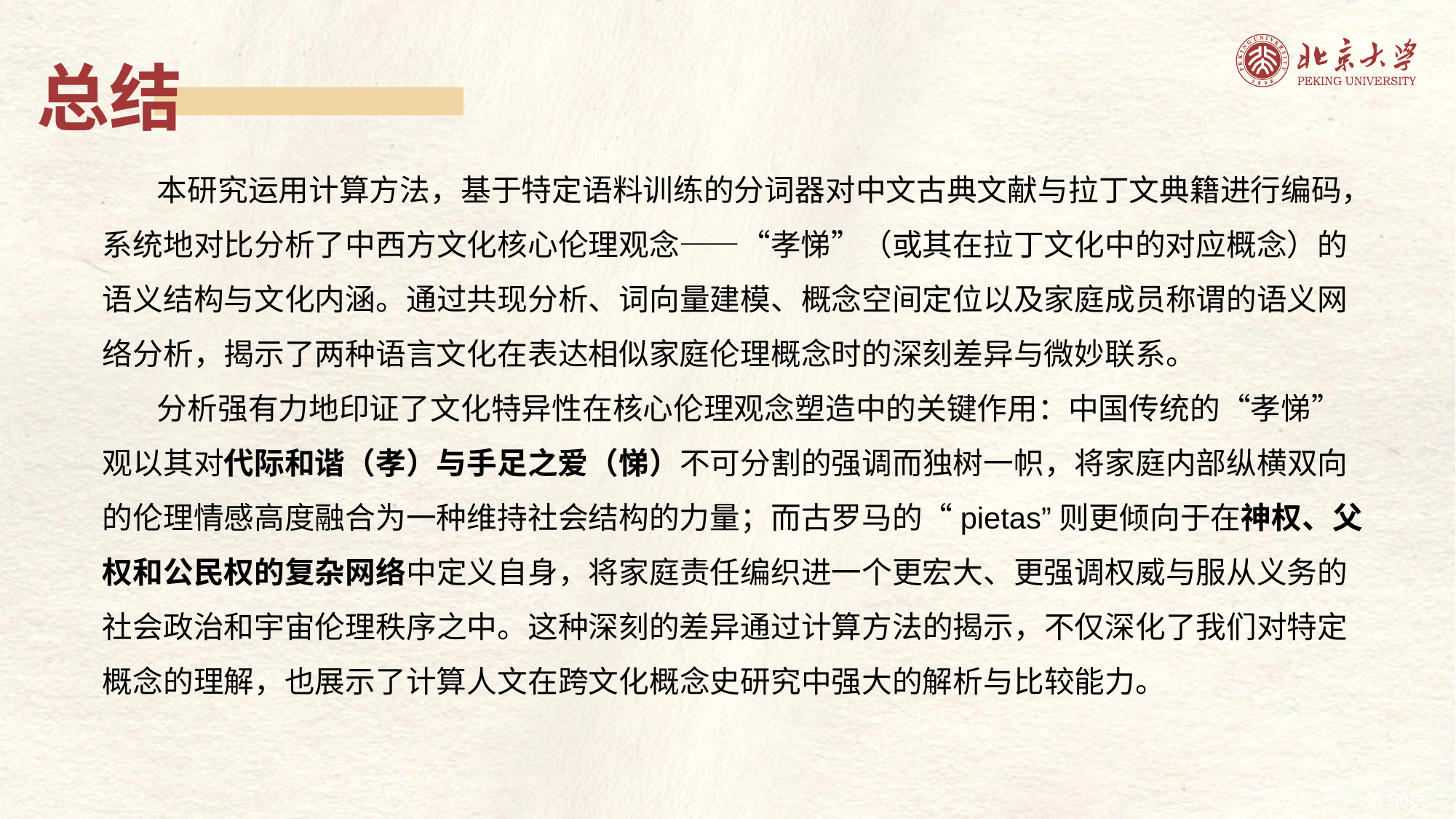

总结

本研究运用计算方法，基于特定语料训练的分词器对中文古典文献与拉丁文典籍进行编码，系统地对比分析了中西方文化核心伦理观念——“孝悌”（或其在拉丁文化中的对应概念）的语义结构与文化内涵。通过共现分析、词向量建模、概念空间定位以及家庭成员称谓的语义网络分析，揭示了两种语言文化在表达相似家庭伦理概念时的深刻差异与微妙联系。
分析强有力地印证了文化特异性在核心伦理观念塑造中的关键作用：中国传统的“孝悌”观以其对代际和谐（孝）与手足之爱（悌）不可分割的强调而独树一帜，将家庭内部纵横双向的伦理情感高度融合为一种维持社会结构的力量；而古罗马的“pietas”则更倾向于在神权、父权和公民权的复杂网络中定义自身，将家庭责任编织进一个更宏大、更强调权威与服从义务的社会政治和宇宙伦理秩序之中。这种深刻的差异通过计算方法的揭示，不仅深化了我们对特定概念的理解，也展示了计算人文在跨文化概念史研究中强大的解析与比较能力。
50